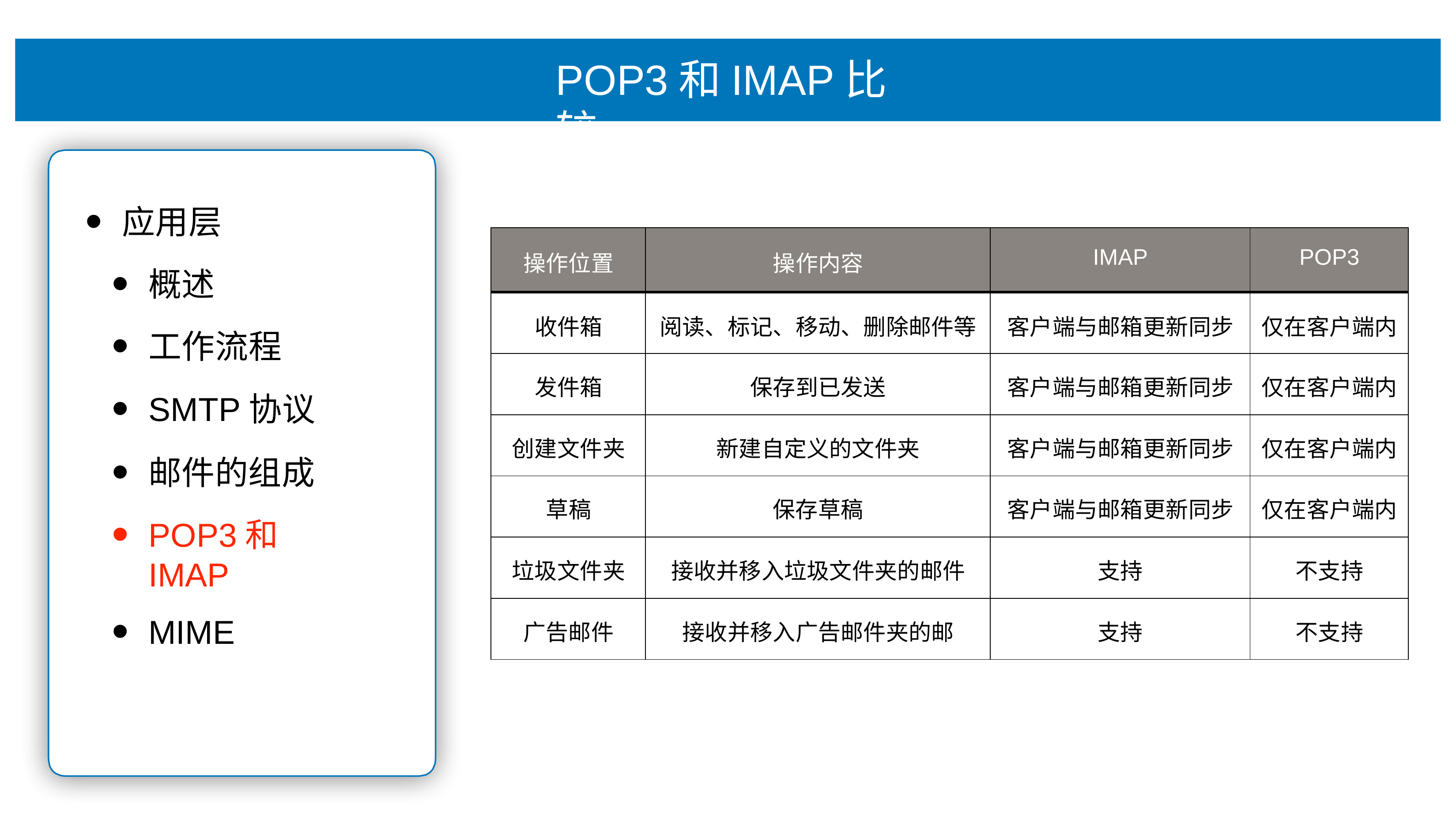

# POP3和IMAP⽐较

应⽤层
概述
⼯作流程
SMTP协议
邮件的组成
POP3和IMAP
MIME
| 操作位置 | 操作内容 | IMAP | POP3 |
| --- | --- | --- | --- |
| 收件箱 | 阅读、标记、移动、删除邮件等 | 客户端与邮箱更新同步 | 仅在客户端内 |
| 发件箱 | 保存到已发送 | 客户端与邮箱更新同步 | 仅在客户端内 |
| 创建⽂件夹 | 新建⾃定义的⽂件夹 | 客户端与邮箱更新同步 | 仅在客户端内 |
| 草稿 | 保存草稿 | 客户端与邮箱更新同步 | 仅在客户端内 |
| 垃圾⽂件夹 | 接收并移⼊垃圾⽂件夹的邮件 | ⽀持 | 不⽀持 |
| ⼴告邮件 | 接收并移⼊⼴告邮件夹的邮 | ⽀持 | 不⽀持 |